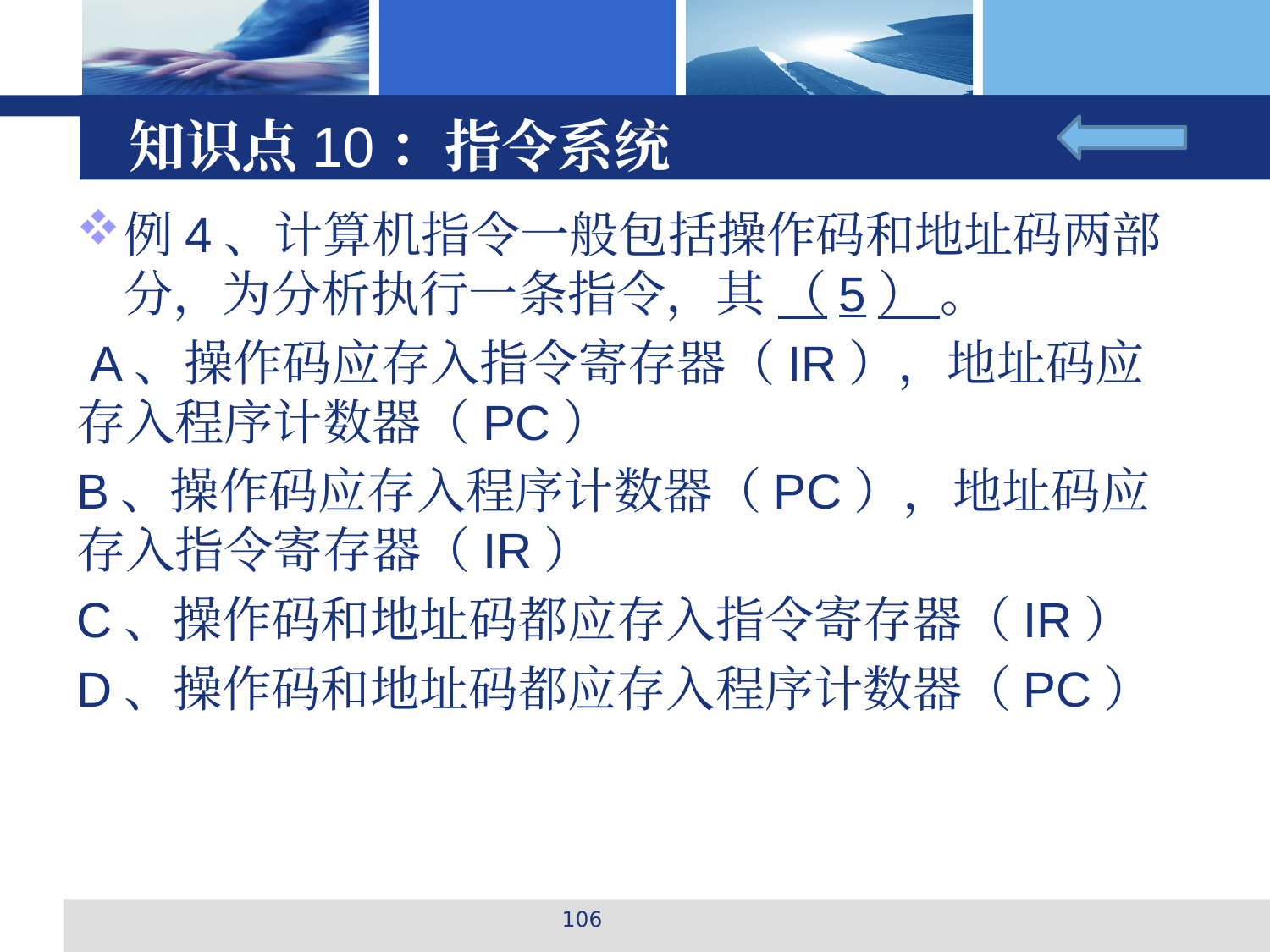

# 知识点10：指令系统

例4、计算机指令一般包括操作码和地址码两部分，为分析执行一条指令，其 （5） 。
 A、操作码应存入指令寄存器（IR），地址码应存入程序计数器（PC）
B、操作码应存入程序计数器（PC），地址码应存入指令寄存器（IR）
C、操作码和地址码都应存入指令寄存器（IR）
D、操作码和地址码都应存入程序计数器（PC）
106